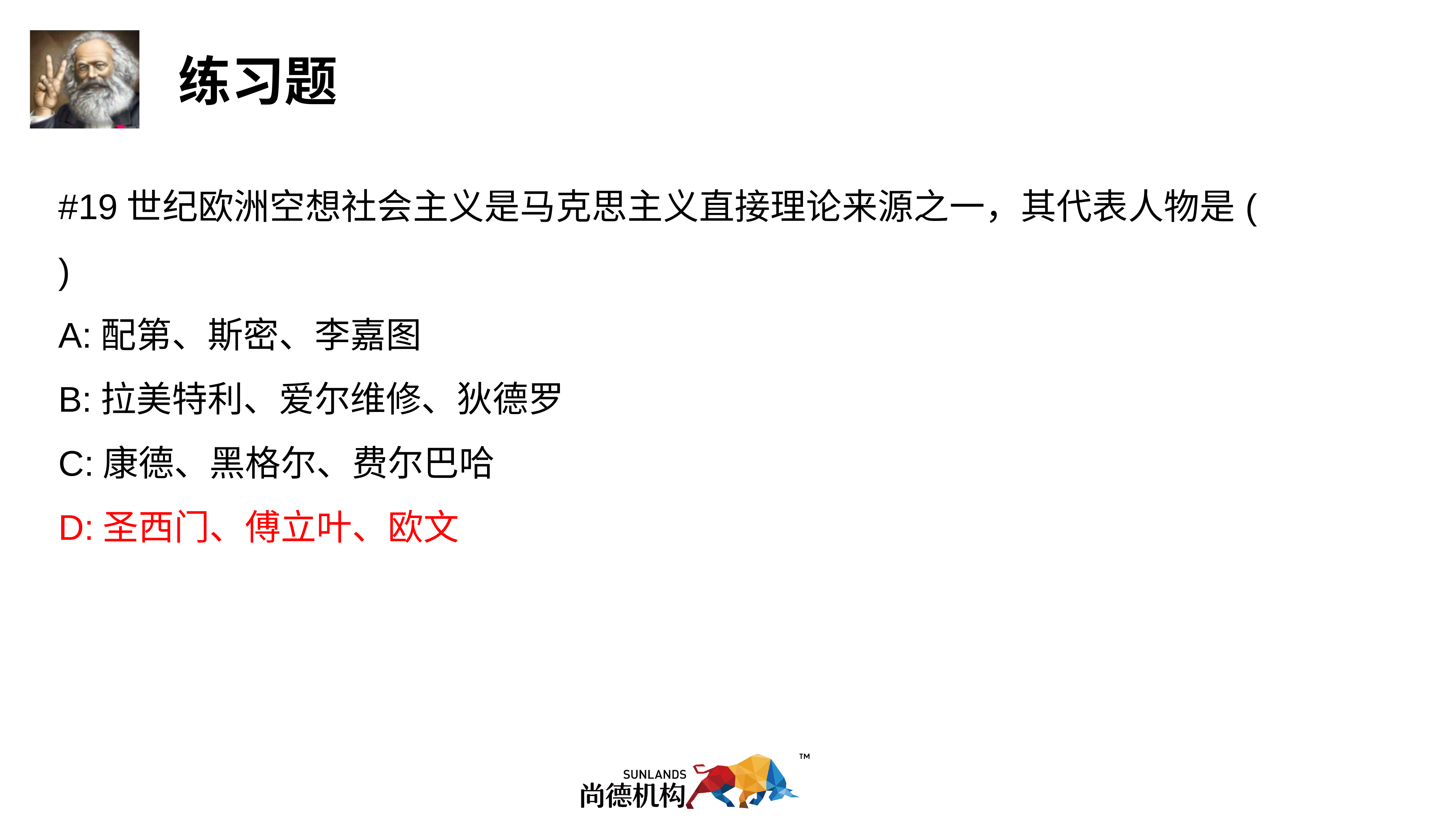

#19世纪欧洲空想社会主义是马克思主义直接理论来源之一，其代表人物是(       )
A:配第、斯密、李嘉图
B:拉美特利、爱尔维修、狄德罗
C:康德、黑格尔、费尔巴哈
D:​圣西门、傅立叶、欧文